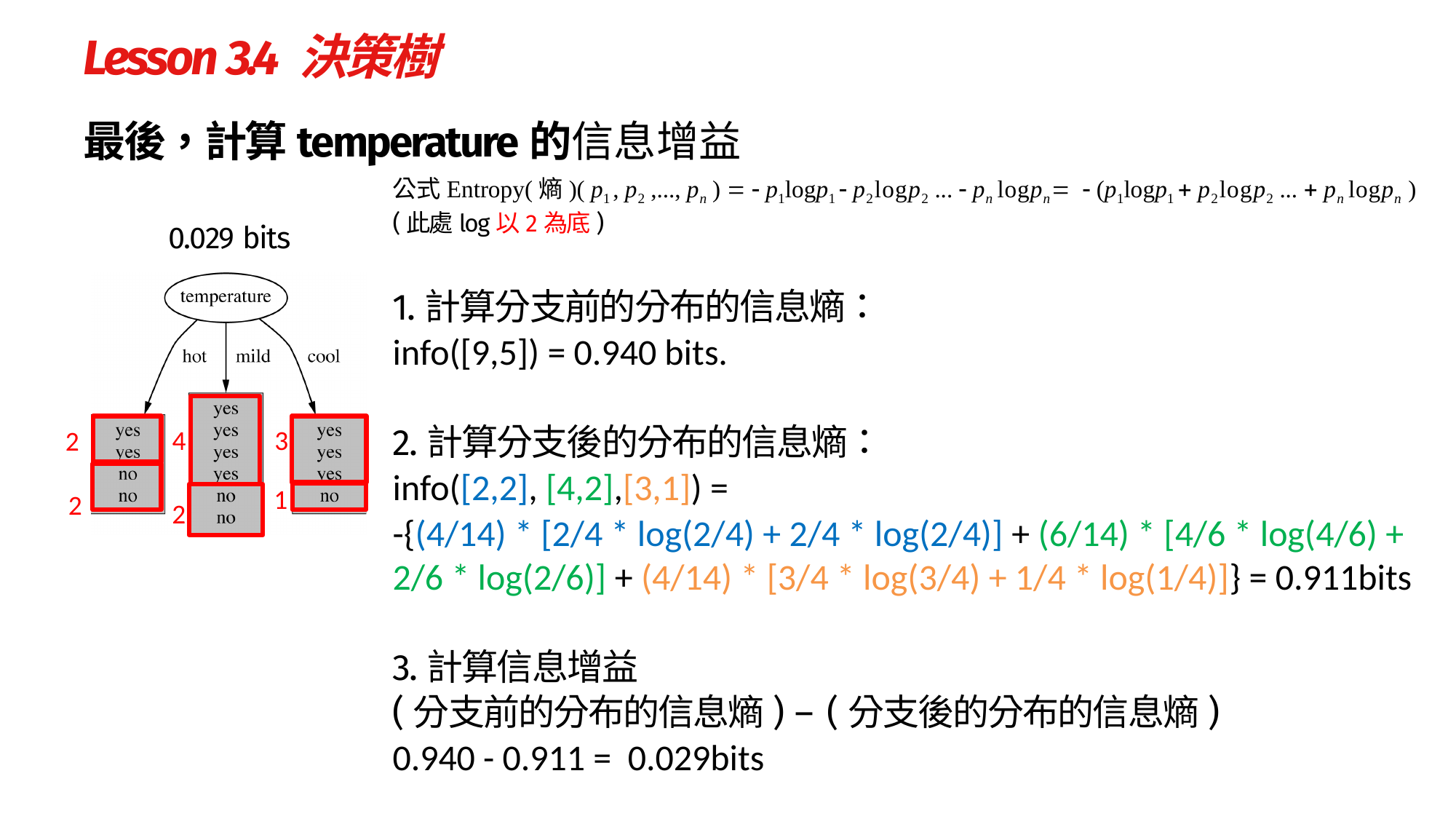

# Lesson 3.4 決策樹
最後，計算temperature的信息增益
公式Entropy(熵)( p1 , p2 ,..., pn ) = − p1logp1 − p2logp2 ... − pn logpn= − (p1logp1 + p2logp2 ... + pn logpn )
(此處log以2為底)

1.計算分支前的分布的信息熵：
info([9,5]) = 0.940 bits.

2.計算分支後的分布的信息熵：
info([2,2], [4,2],[3,1]) =
-{(4/14) * [2/4 * log(2/4) + 2/4 * log(2/4)] + (6/14) * [4/6 * log(4/6) + 2/6 * log(2/6)] + (4/14) * [3/4 * log(3/4) + 1/4 * log(1/4)]} = 0.911bits

3.計算信息增益
(分支前的分布的信息熵) – (分支後的分布的信息熵)
0.940 - 0.911 =  0.029bits
0.029 bits

4
3
2

1
2

2